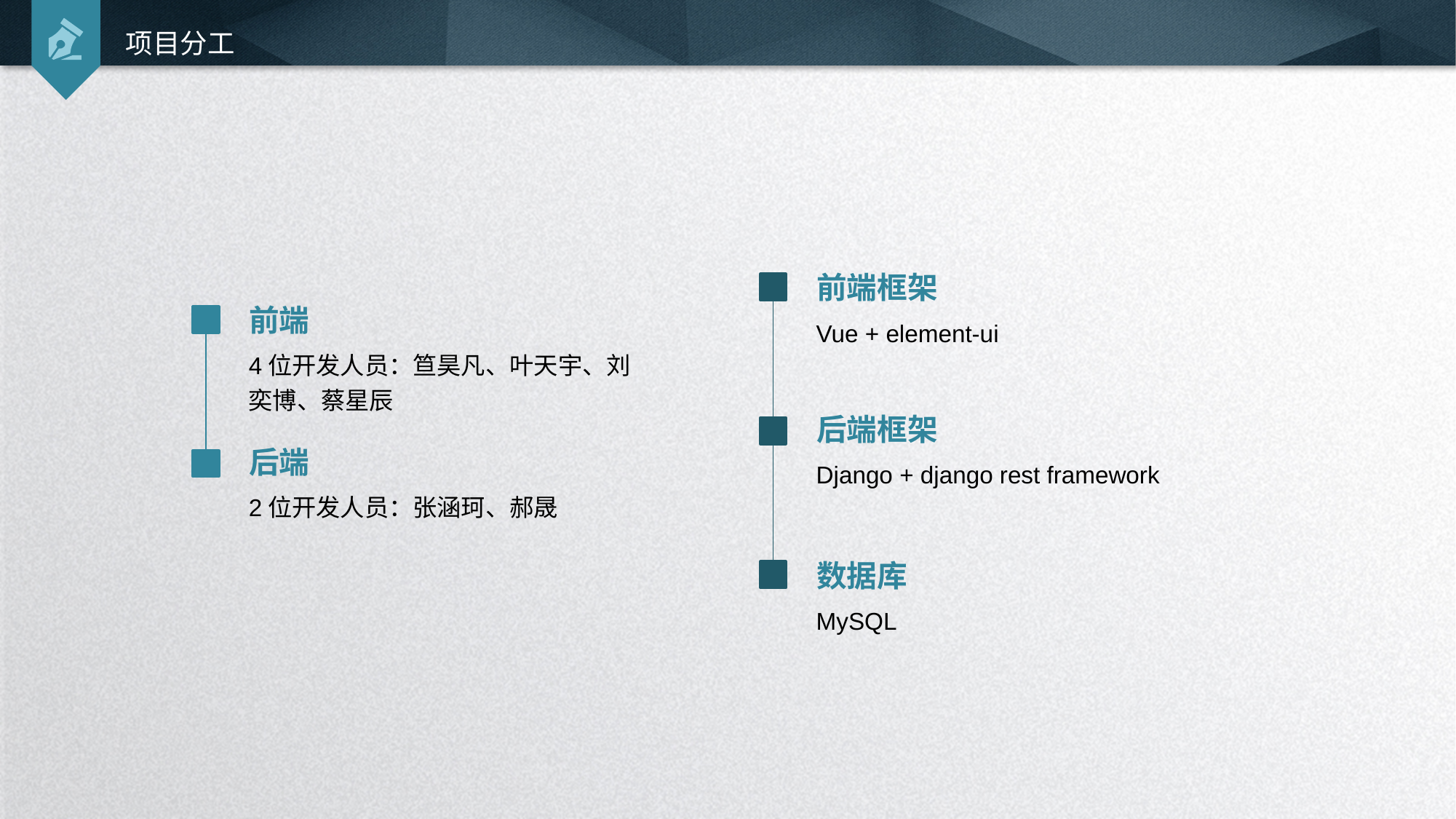

项目分工
前端框架

前端

Vue + element-ui
4位开发人员：笪昊凡、叶天宇、刘奕博、蔡星辰
后端框架

后端
Django + django rest framework

2位开发人员：张涵珂、郝晟
数据库

MySQL
延时符